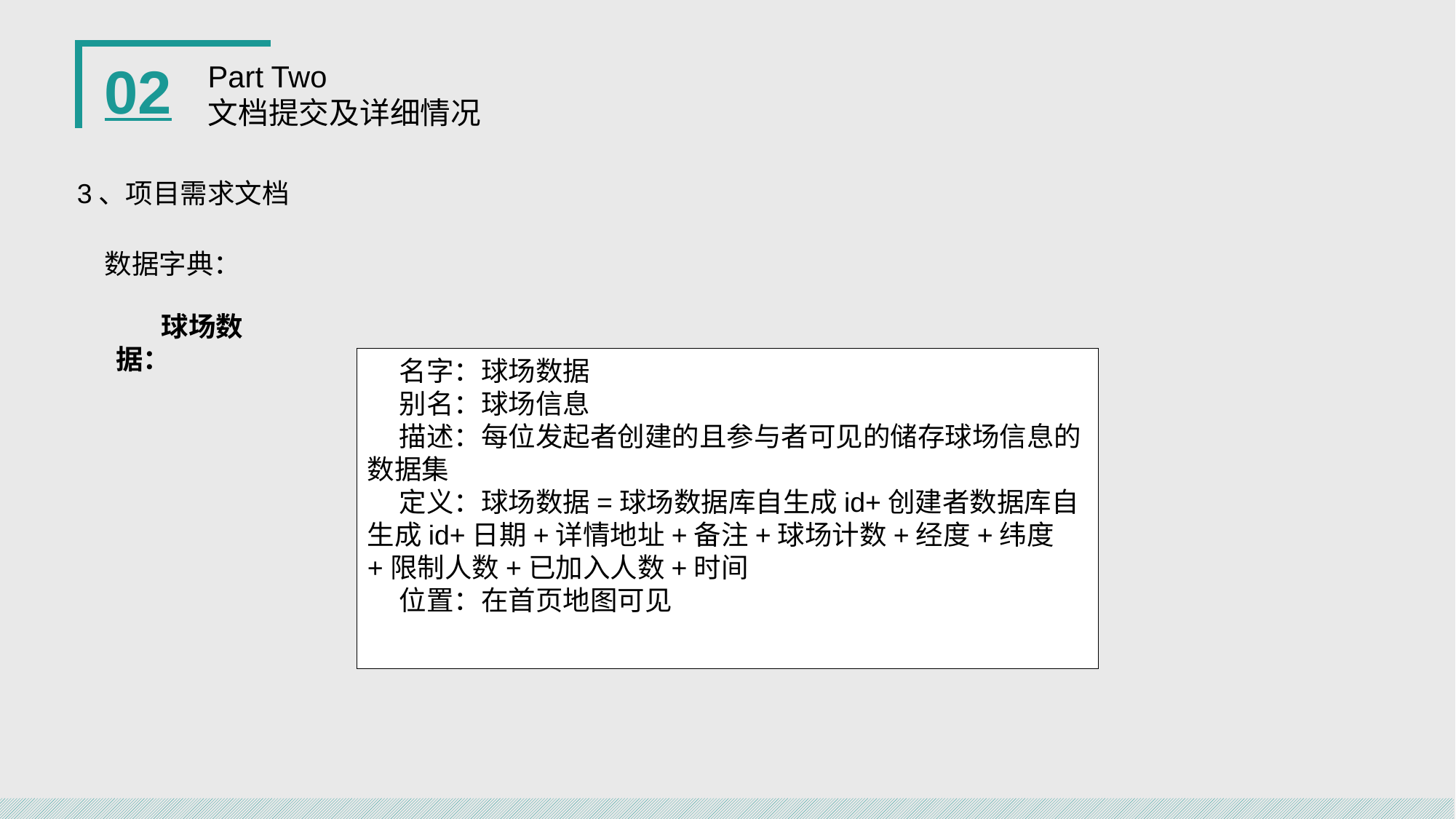

02
Part Two
文档提交及详细情况
3、项目需求文档

数据字典：
球场数据：
名字：球场数据
别名：球场信息
描述：每位发起者创建的且参与者可见的储存球场信息的数据集
定义：球场数据=球场数据库自生成id+创建者数据库自生成id+日期+详情地址+备注+球场计数+经度+纬度+限制人数+已加入人数+时间
位置：在首页地图可见